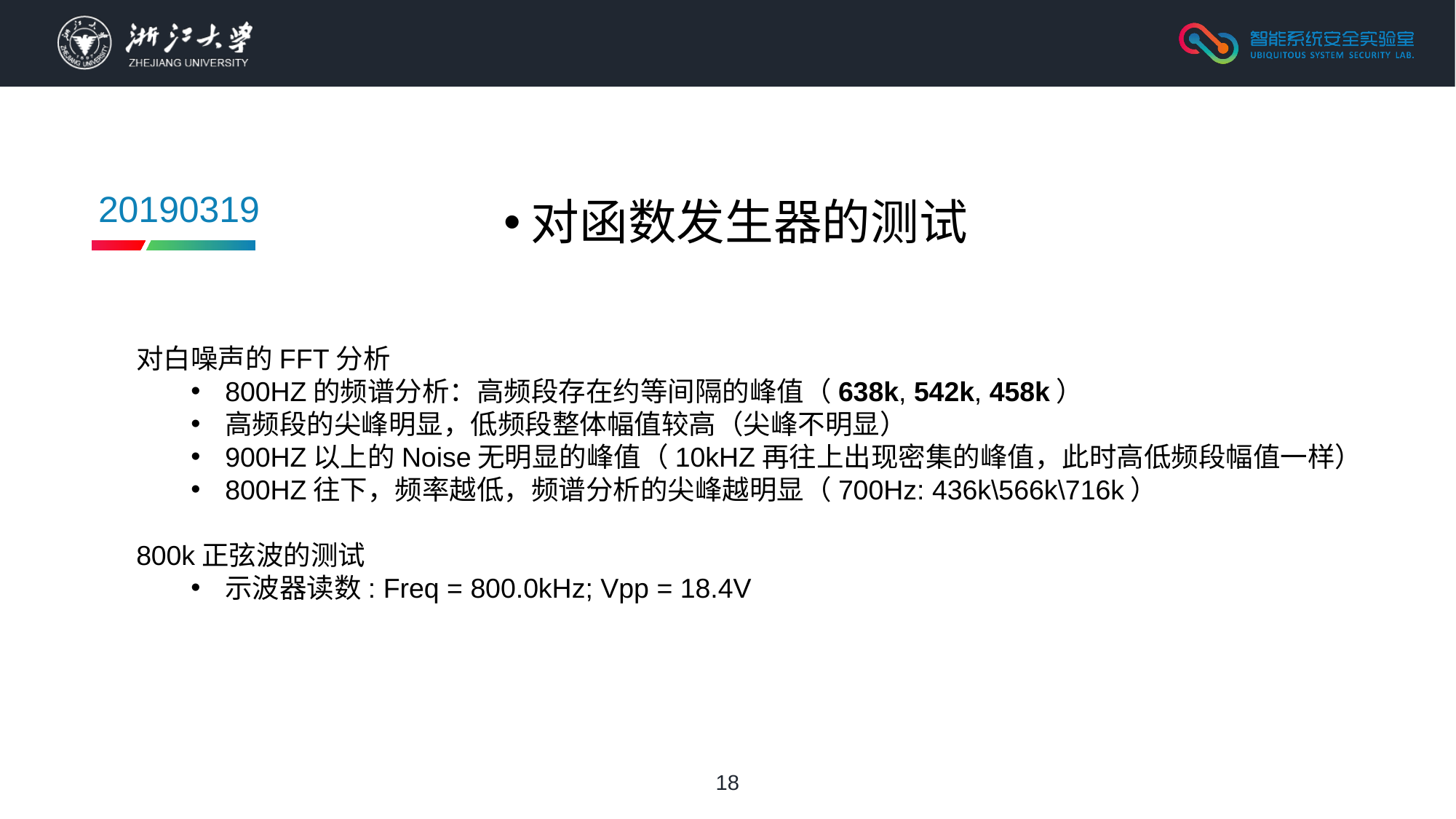

# 对函数发生器的测试
20190319
对白噪声的FFT分析
800HZ的频谱分析：高频段存在约等间隔的峰值（638k, 542k, 458k）
高频段的尖峰明显，低频段整体幅值较高（尖峰不明显）
900HZ以上的Noise无明显的峰值（10kHZ再往上出现密集的峰值，此时高低频段幅值一样）
800HZ往下，频率越低，频谱分析的尖峰越明显（700Hz: 436k\566k\716k）

800k正弦波的测试
示波器读数: Freq = 800.0kHz; Vpp = 18.4V